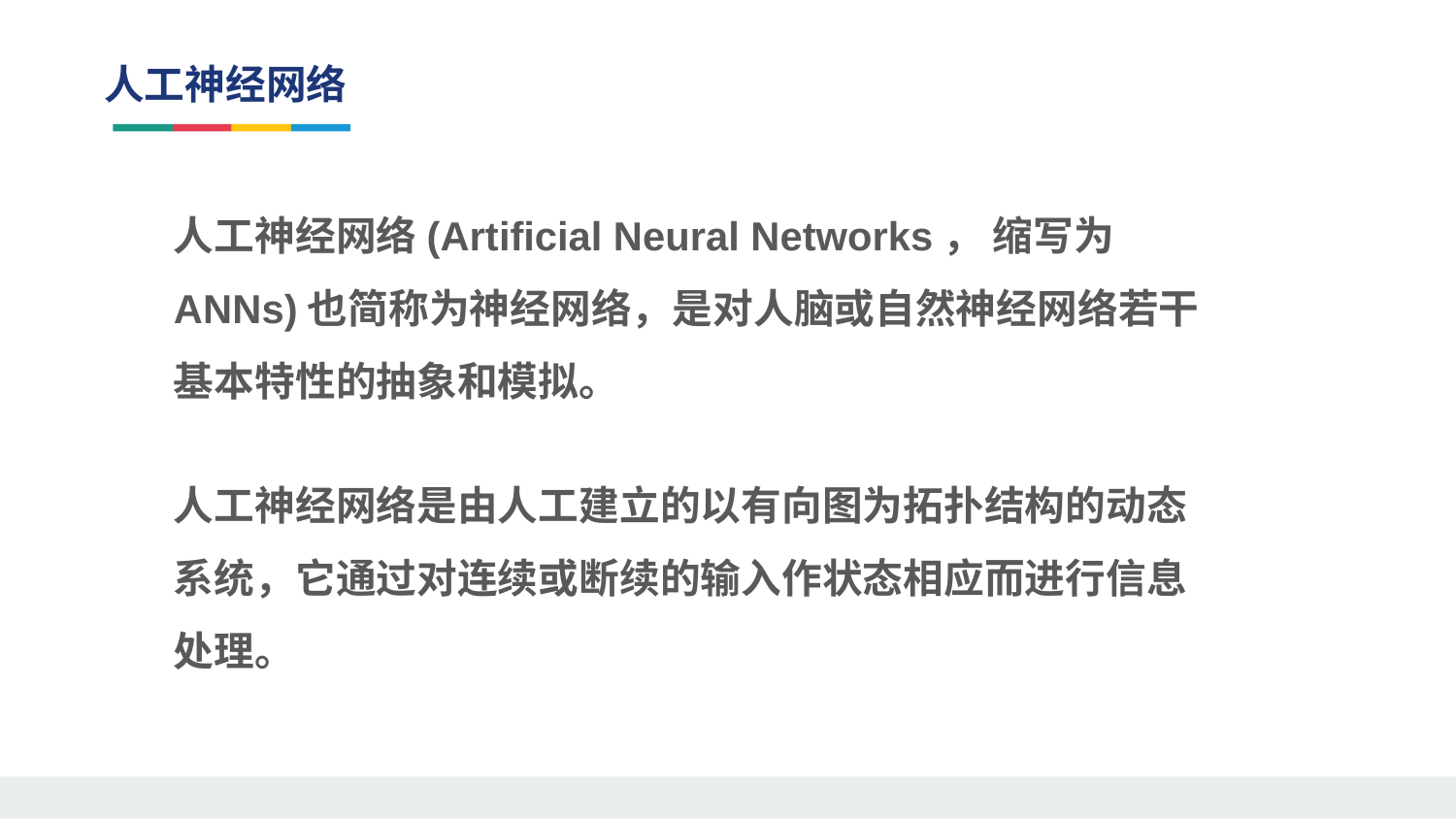

人工神经网络
人工神经网络(Artificial Neural Networks， 缩写为ANNs)也简称为神经网络，是对人脑或自然神经网络若干基本特性的抽象和模拟。
人工神经网络是由人工建立的以有向图为拓扑结构的动态系统，它通过对连续或断续的输入作状态相应而进行信息处理。